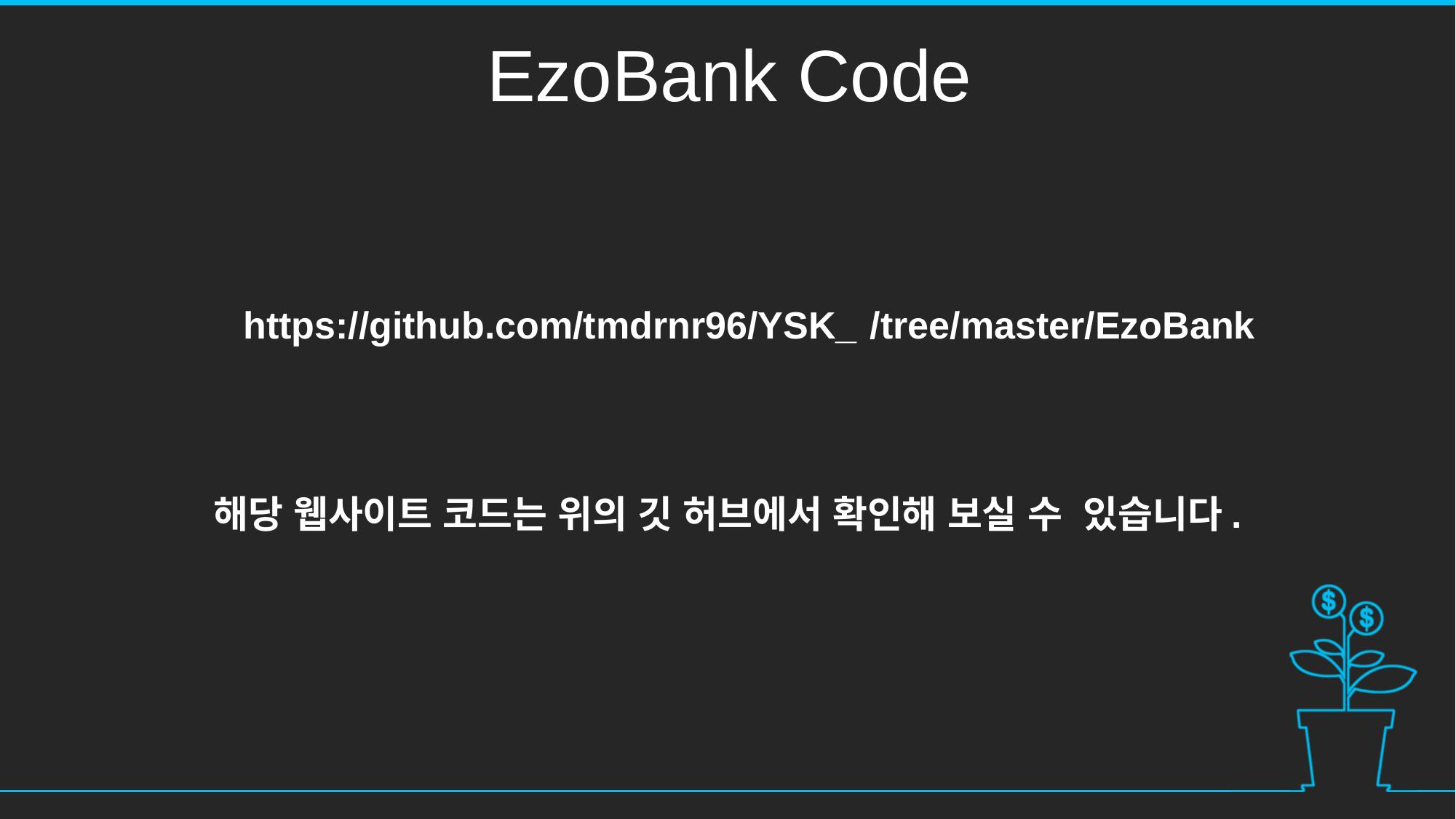

EzoBank Code
https://github.com/tmdrnr96/YSK_t/tree/master/EzoBank
해당 웹사이트 코드는 위의 깃 허브에서 확인해 보실 수  있습니다.